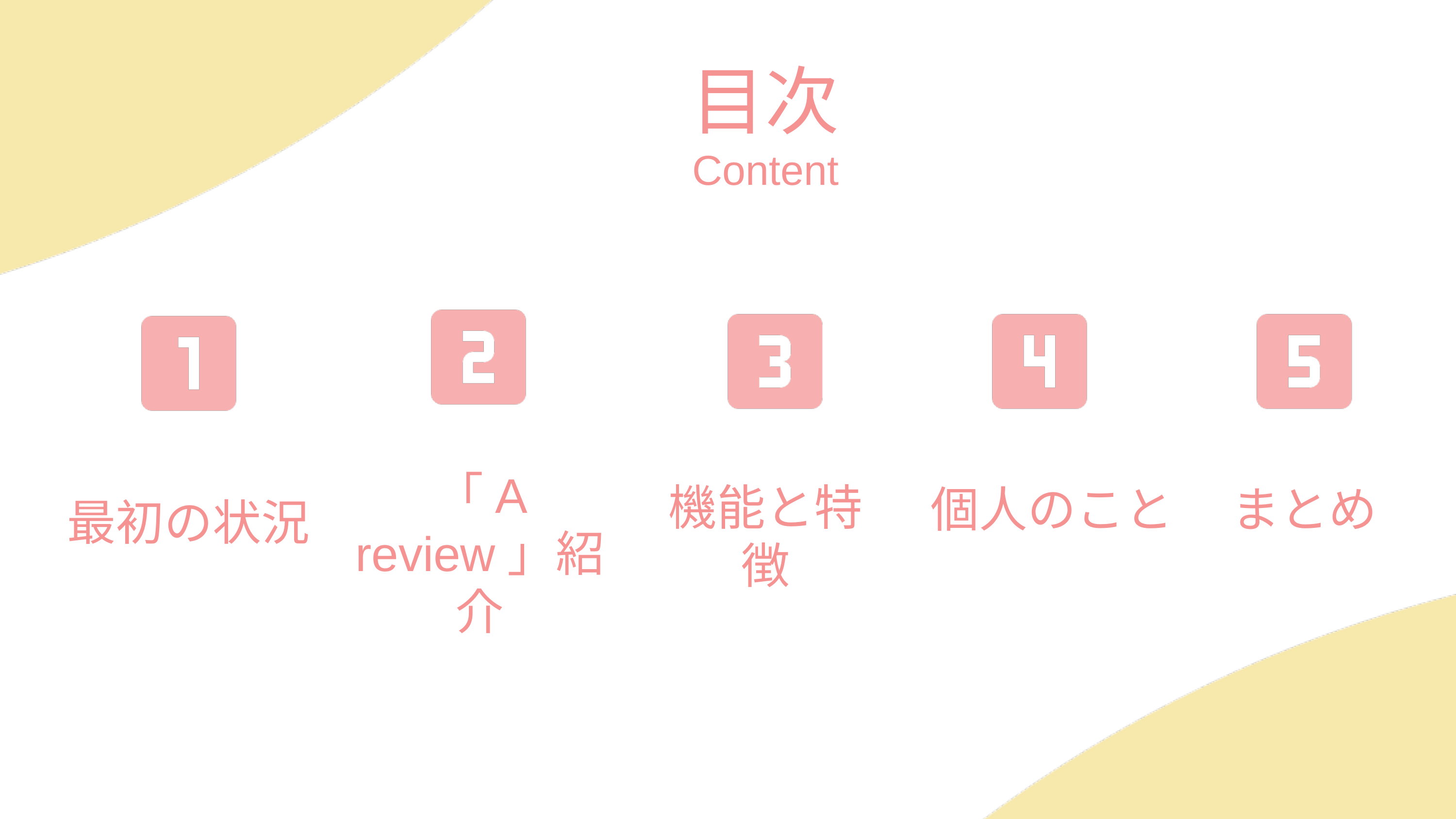

目次
Content

最初の状況
「A review」紹介
個人のこと
まとめ
機能と特徴